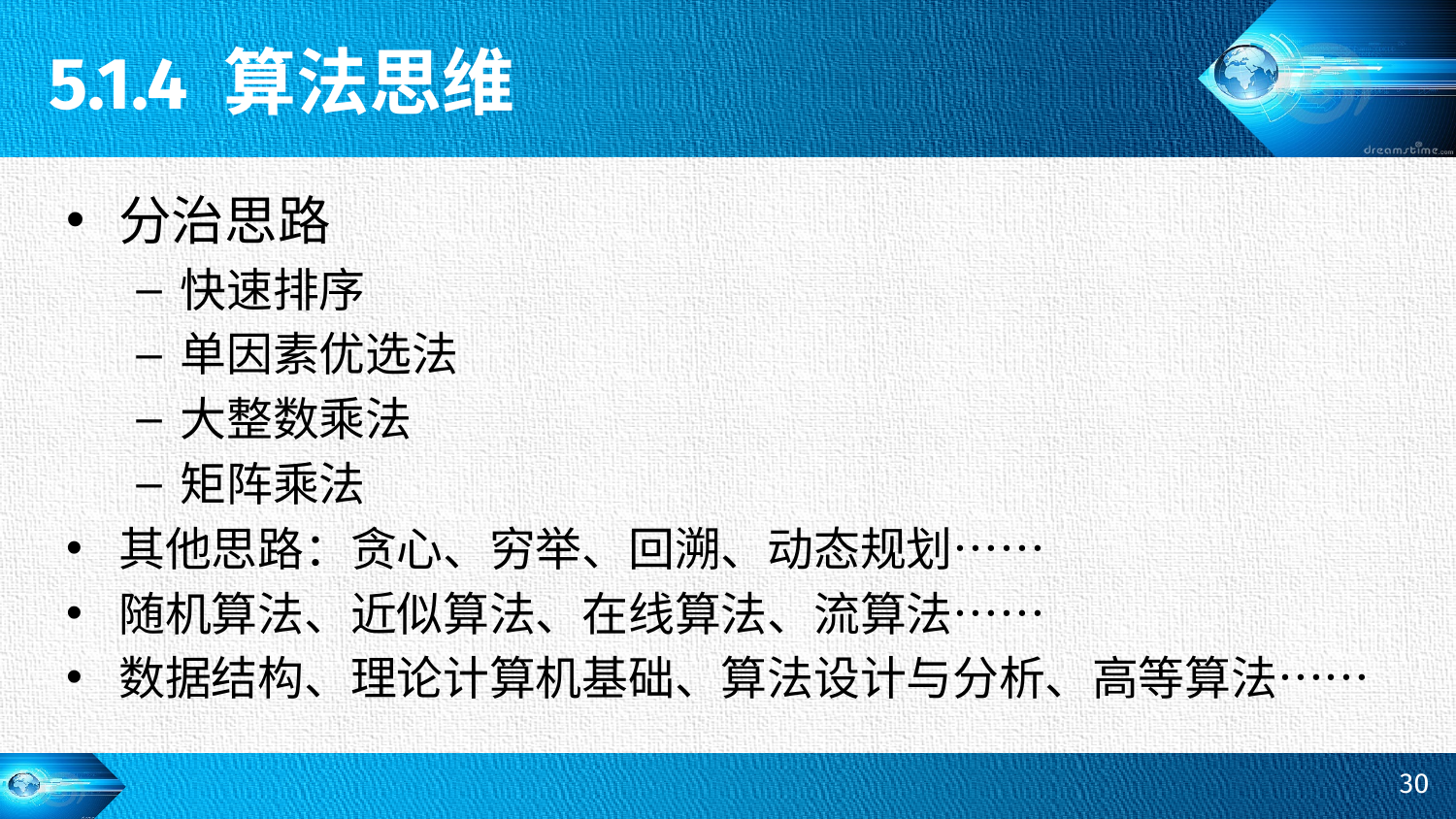

5.1.4 算法思维
分治思路
快速排序
单因素优选法
大整数乘法
矩阵乘法
其他思路：贪心、穷举、回溯、动态规划……
随机算法、近似算法、在线算法、流算法……
数据结构、理论计算机基础、算法设计与分析、高等算法……
30